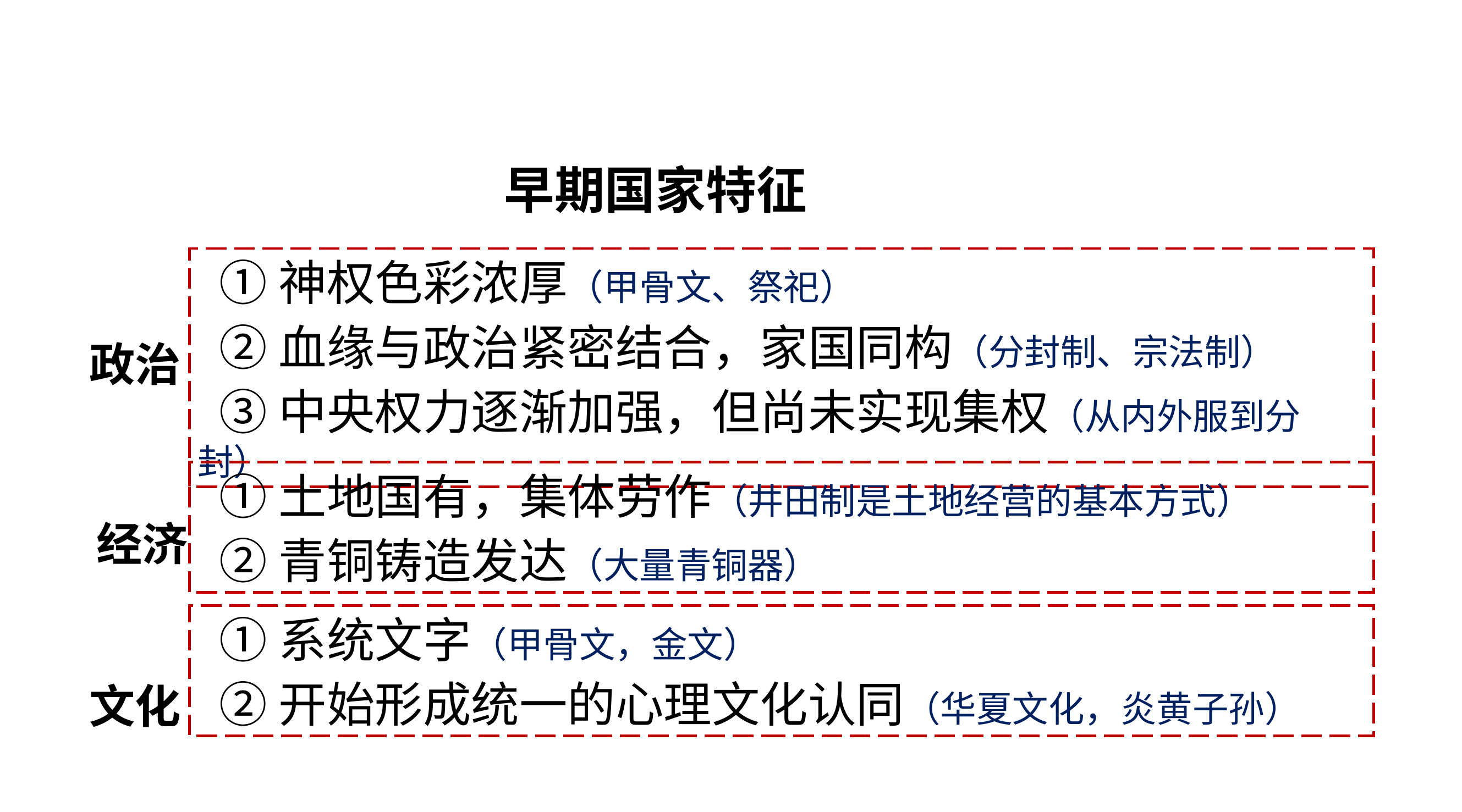

早期国家特征
  ①神权色彩浓厚（甲骨文、祭祀）
  ②血缘与政治紧密结合，家国同构（分封制、宗法制）
  ③中央权力逐渐加强，但尚未实现集权（从内外服到分封）
政治
  ①土地国有，集体劳作（井田制是土地经营的基本方式）
  ②青铜铸造发达（大量青铜器）
经济
  ①系统文字（甲骨文，金文）
  ②开始形成统一的心理文化认同（华夏文化，炎黄子孙）
文化